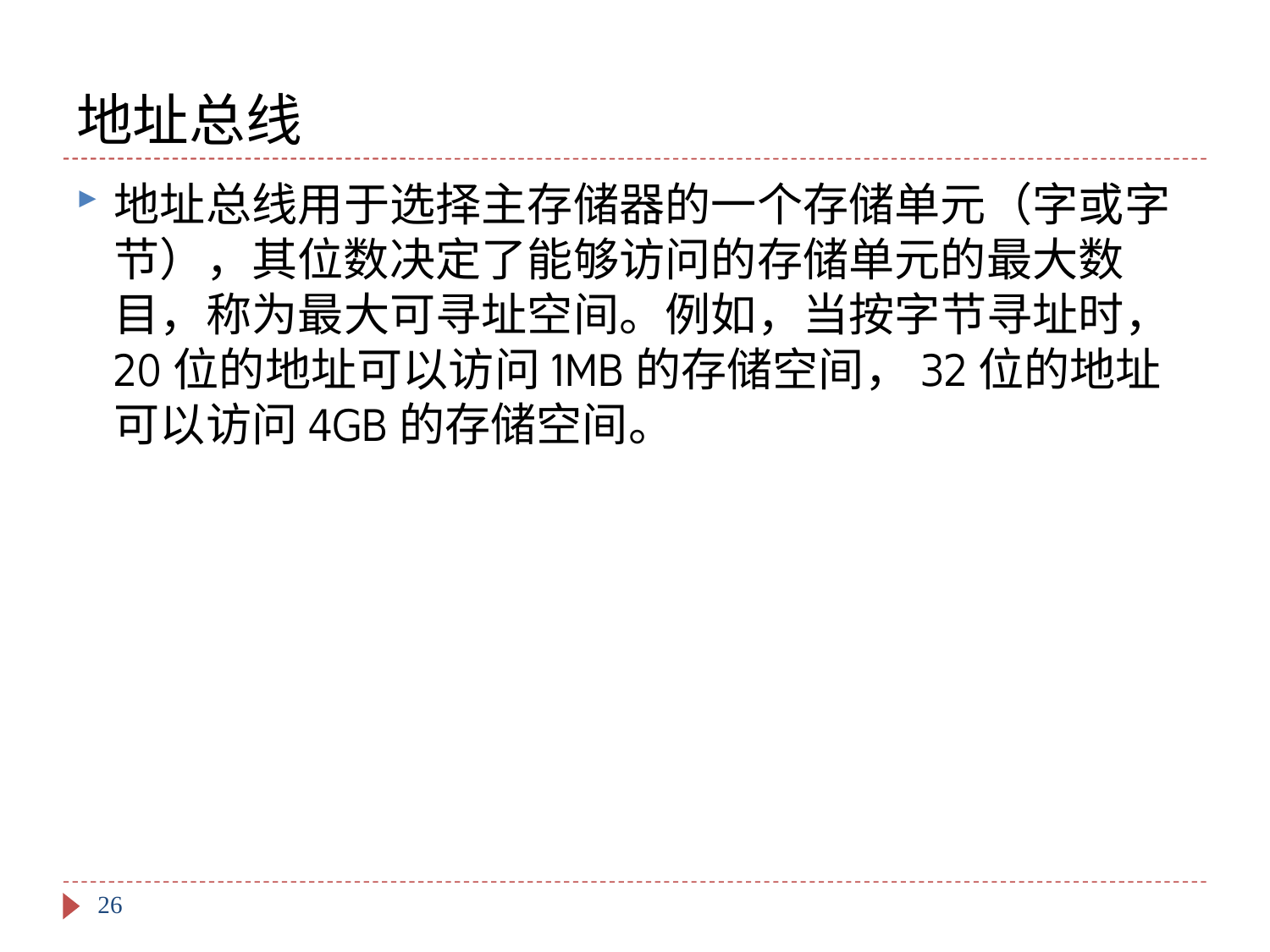

# 地址总线
地址总线用于选择主存储器的一个存储单元（字或字节），其位数决定了能够访问的存储单元的最大数目，称为最大可寻址空间。例如，当按字节寻址时，20位的地址可以访问1MB的存储空间，32位的地址可以访问4GB的存储空间。

26